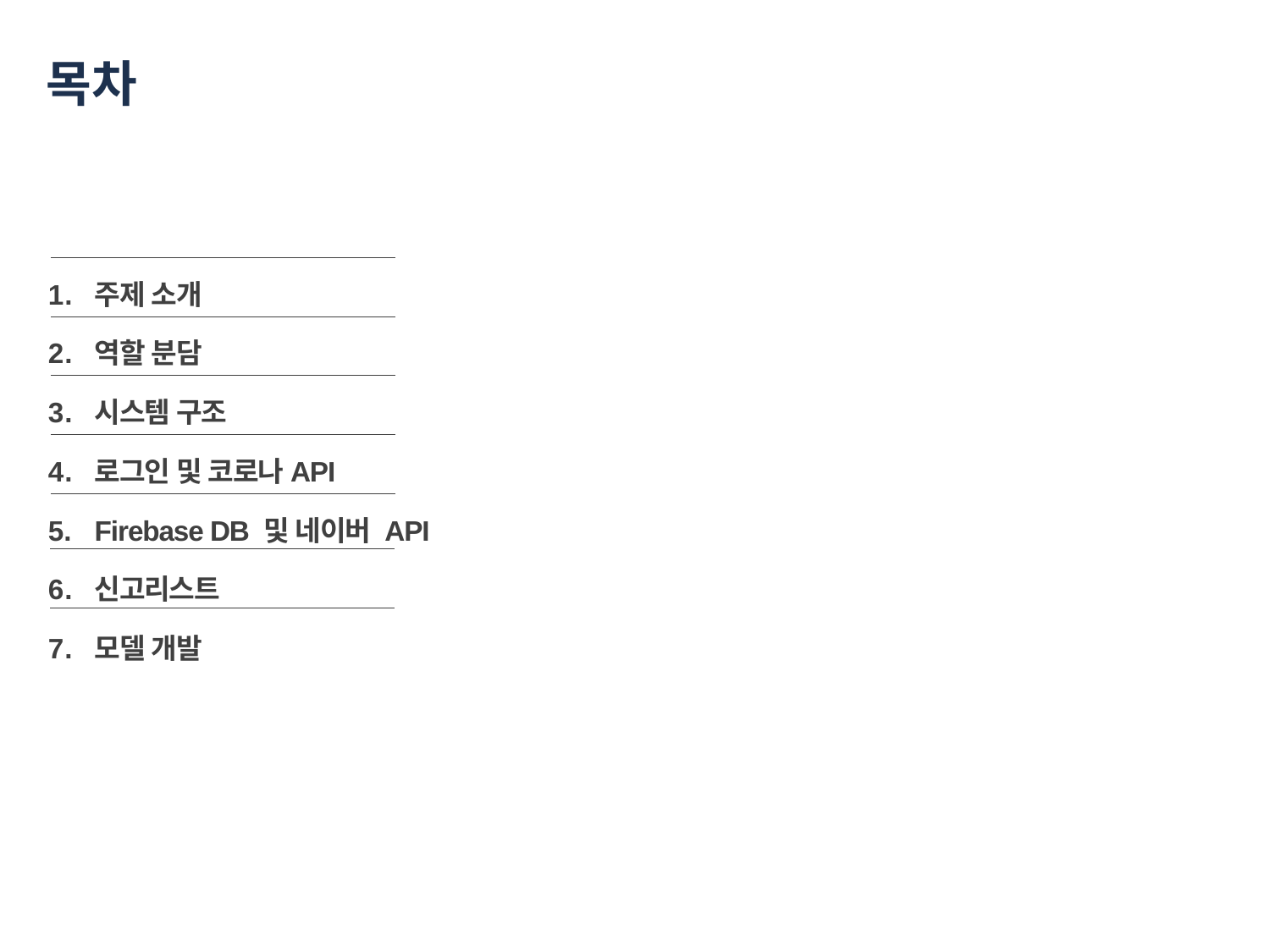

# 목차
주제 소개
역할 분담
시스템 구조
로그인 및 코로나API
Firebase DB 및 네이버 API
신고리스트
모델 개발